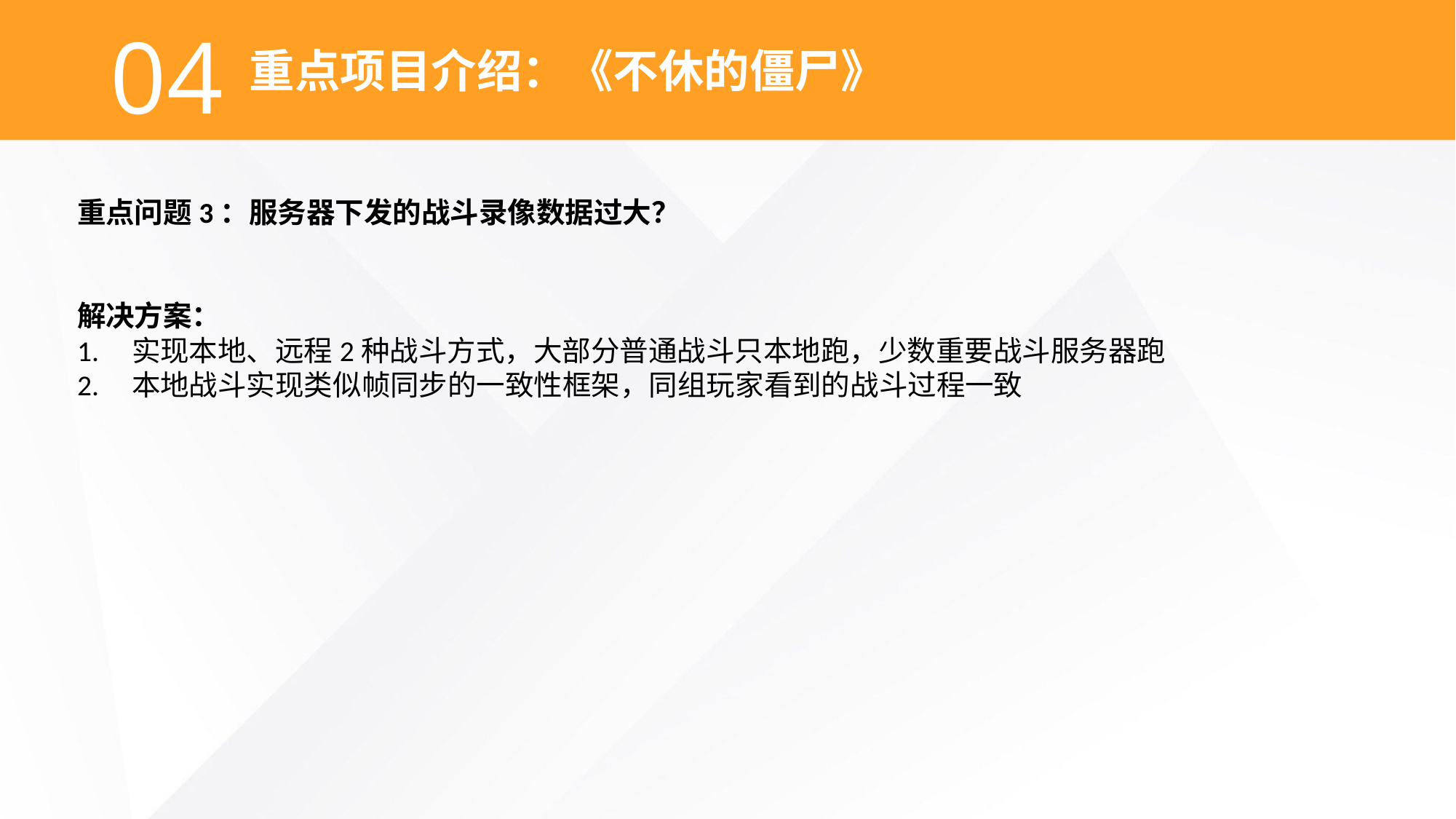

04
重点项目介绍：《不休的僵尸》
重点问题3：服务器下发的战斗录像数据过大？

解决方案：
实现本地、远程2种战斗方式，大部分普通战斗只本地跑，少数重要战斗服务器跑
本地战斗实现类似帧同步的一致性框架，同组玩家看到的战斗过程一致